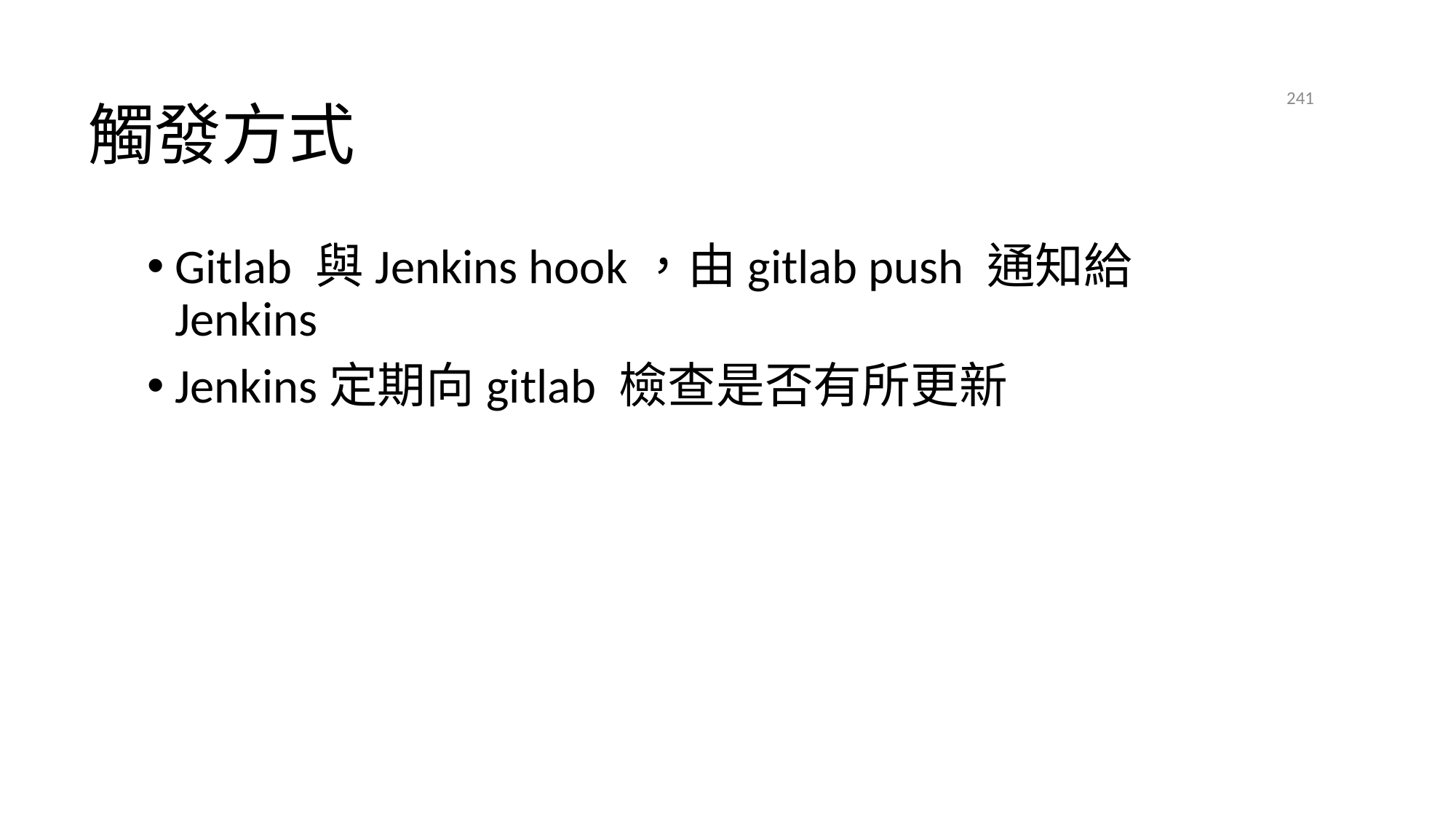

# 觸發方式
241
Gitlab 與Jenkins hook，由gitlab push 通知給Jenkins
Jenkins定期向gitlab 檢查是否有所更新